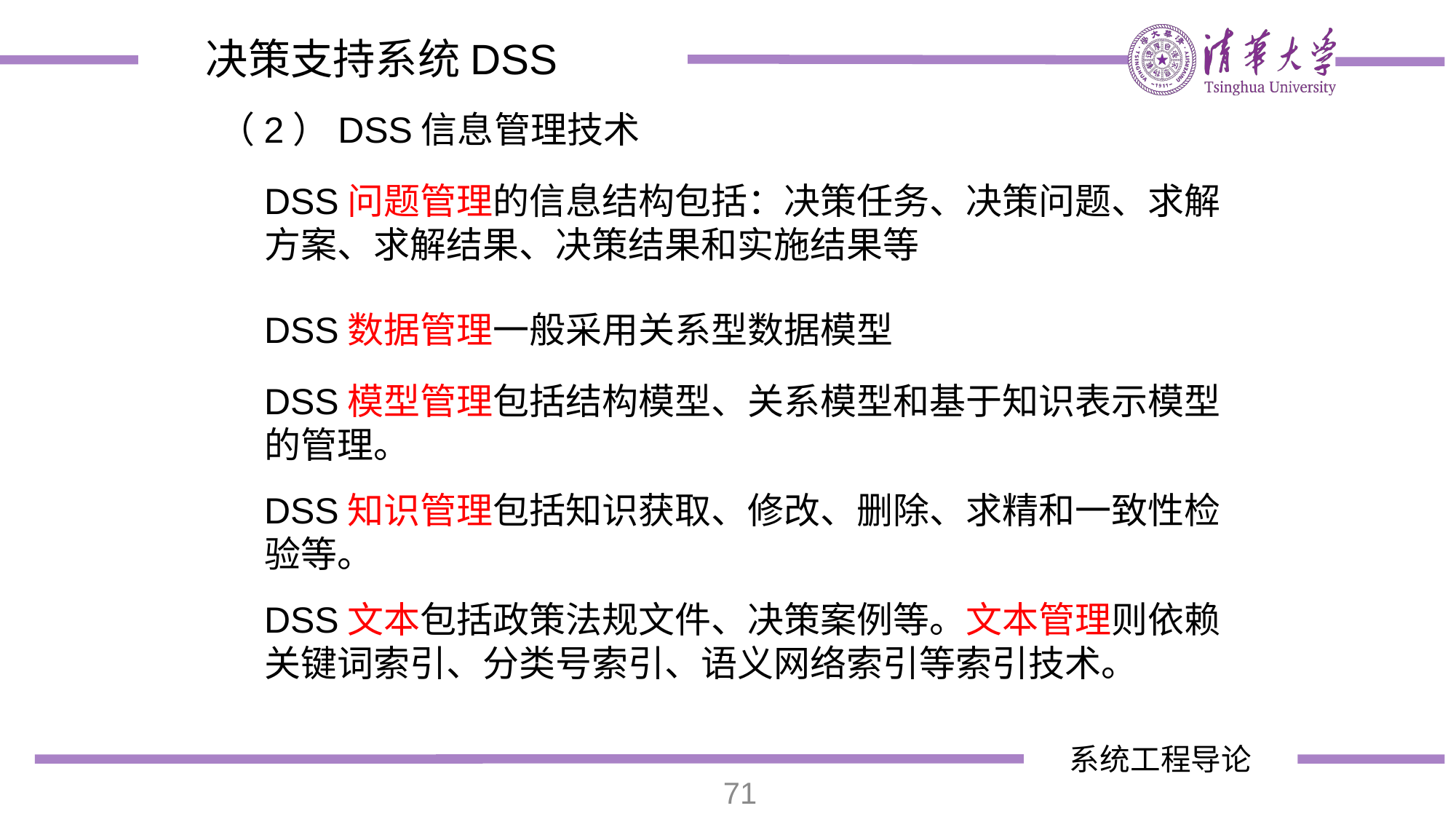

决策支持系统DSS
（2）DSS信息管理技术
DSS问题管理的信息结构包括：决策任务、决策问题、求解方案、求解结果、决策结果和实施结果等
DSS数据管理一般采用关系型数据模型
DSS模型管理包括结构模型、关系模型和基于知识表示模型的管理。
DSS知识管理包括知识获取、修改、删除、求精和一致性检验等。
DSS文本包括政策法规文件、决策案例等。文本管理则依赖关键词索引、分类号索引、语义网络索引等索引技术。